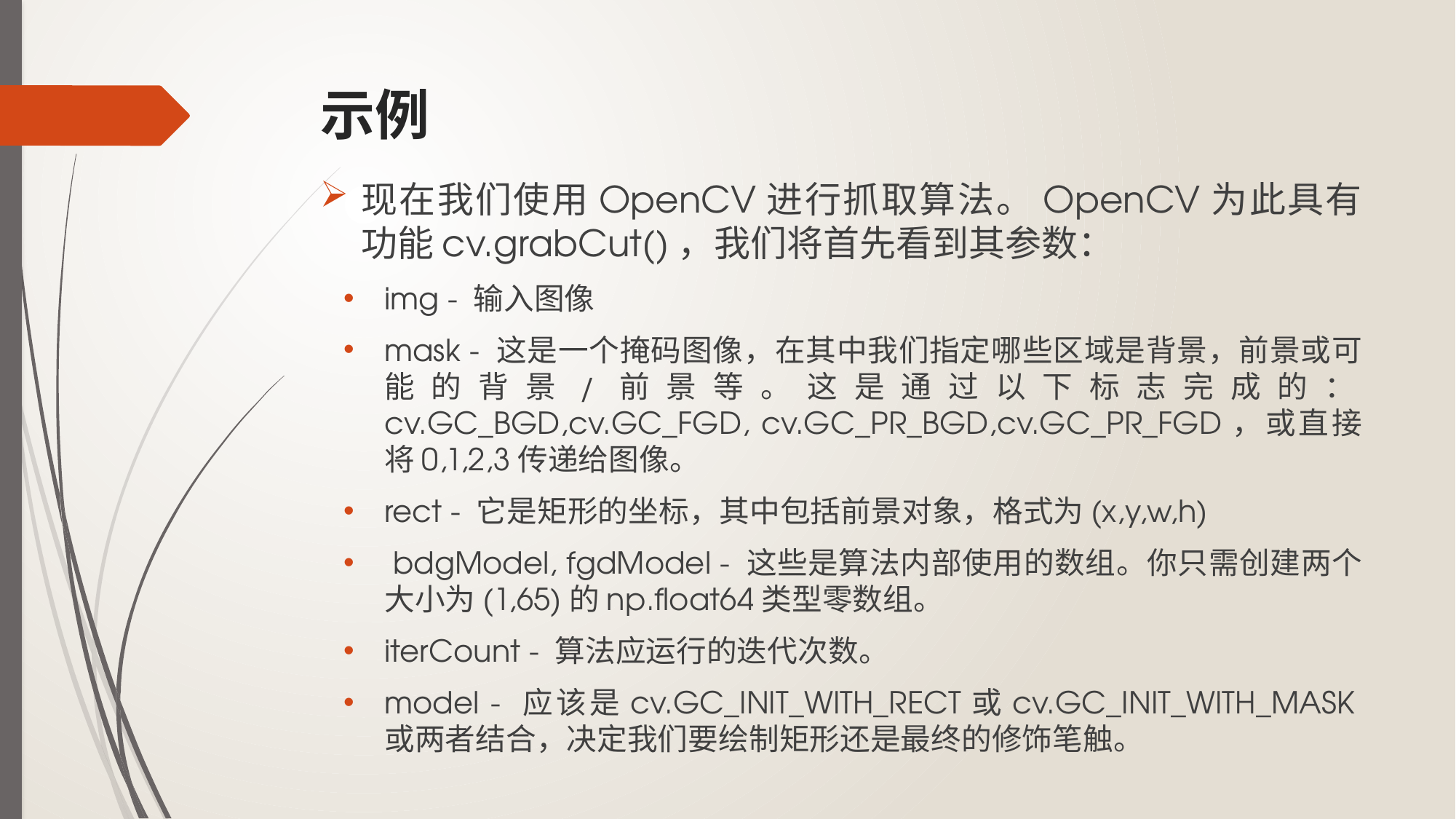

# 示例
现在我们使用OpenCV进行抓取算法。OpenCV为此具有功能cv.grabCut()，我们将首先看到其参数：
img - 输入图像
mask - 这是一个掩码图像，在其中我们指定哪些区域是背景，前景或可能的背景/前景等。这是通过以下标志完成的：cv.GC_BGD,cv.GC_FGD, cv.GC_PR_BGD,cv.GC_PR_FGD，或直接将0,1,2,3传递给图像。
rect - 它是矩形的坐标，其中包括前景对象，格式为(x,y,w,h)
 bdgModel, fgdModel - 这些是算法内部使用的数组。你只需创建两个大小为(1,65)的np.float64类型零数组。
iterCount - 算法应运行的迭代次数。
model - 应该是cv.GC_INIT_WITH_RECT或cv.GC_INIT_WITH_MASK或两者结合，决定我们要绘制矩形还是最终的修饰笔触。